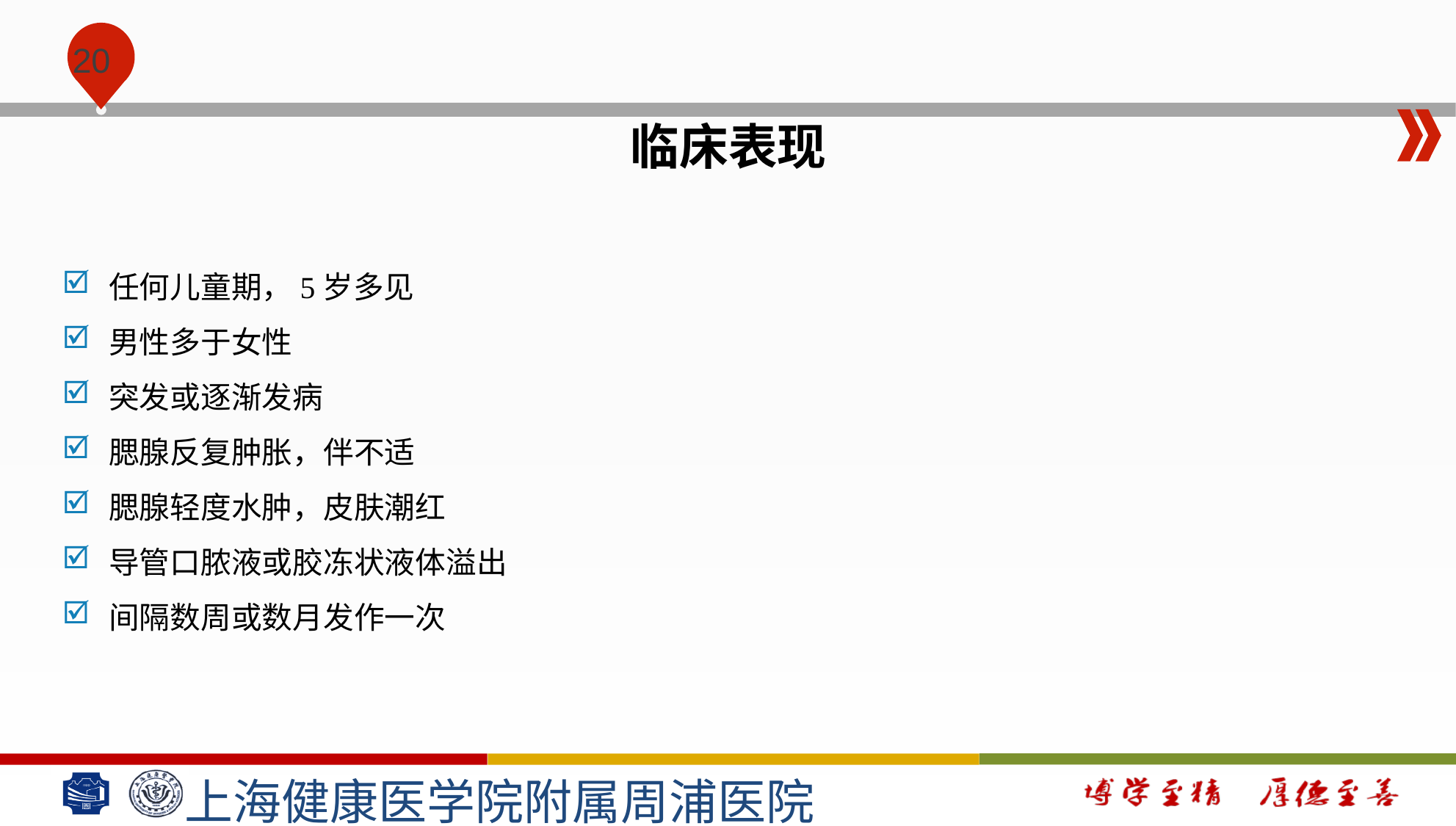

#

临床表现
任何儿童期，5岁多见
男性多于女性
突发或逐渐发病
腮腺反复肿胀，伴不适
腮腺轻度水肿，皮肤潮红
导管口脓液或胶冻状液体溢出
间隔数周或数月发作一次